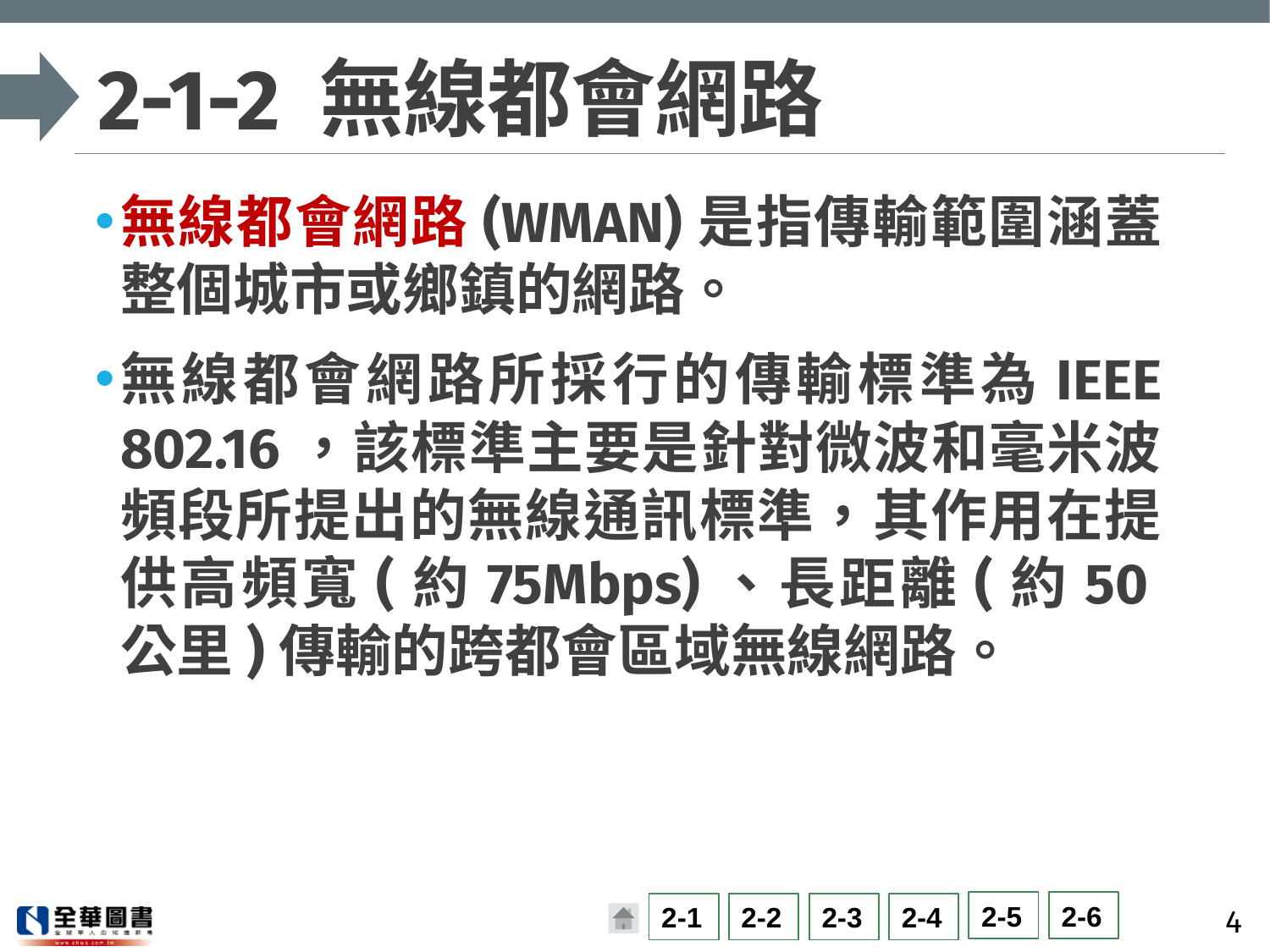

# 2-1-2 無線都會網路
無線都會網路(WMAN)是指傳輸範圍涵蓋整個城市或鄉鎮的網路。
無線都會網路所採行的傳輸標準為IEEE 802.16，該標準主要是針對微波和毫米波頻段所提出的無線通訊標準，其作用在提供高頻寬(約75Mbps)、長距離(約50公里)傳輸的跨都會區域無線網路。
4